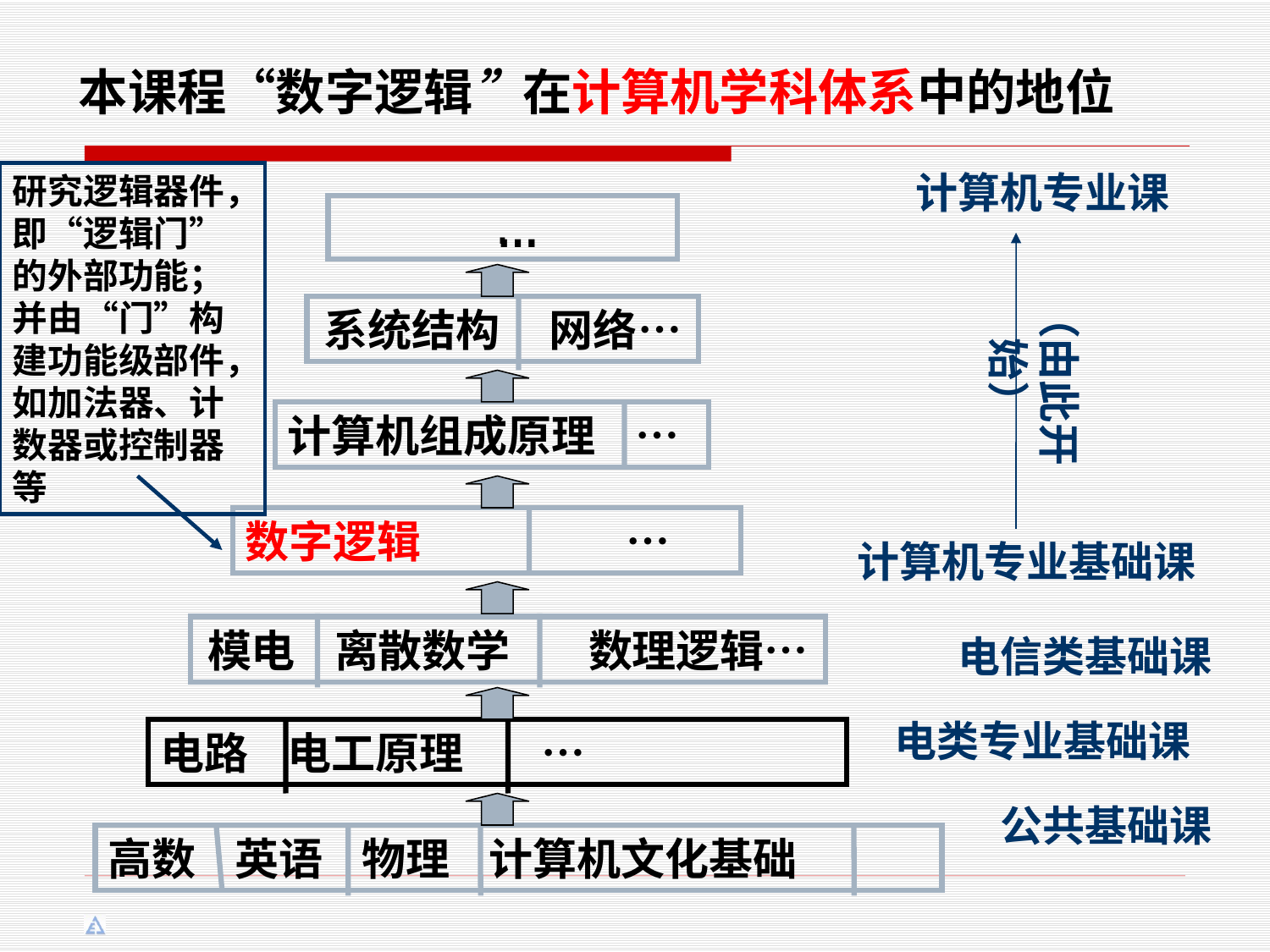

# 本课程“数字逻辑”在计算机学科体系中的地位
计算机专业课
研究逻辑器件，即“逻辑门”的外部功能；并由“门”构建功能级部件，如加法器、计数器或控制器等

…
.

（由此开始）

系统结构     网络…

计算机组成原理    …

数字逻辑        	…

计算机专业基础课

模电	离散数学	数理逻辑…
电信类基础课

电类专业基础课
电路	电工原理	…

公共基础课
高数	英语	物理	计算机文化基础